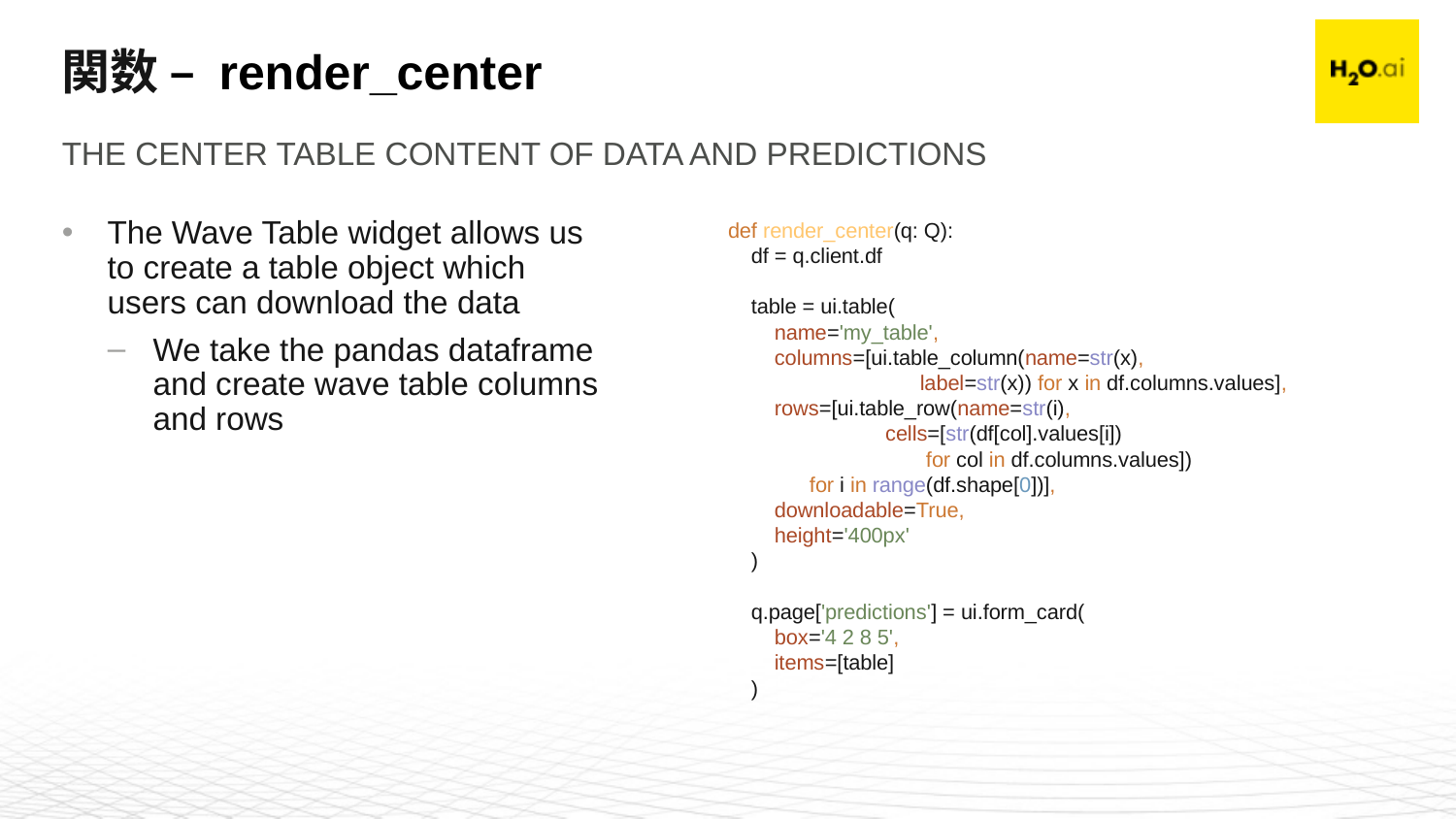

# 関数 – render_center
The Center table content of data and predictions
The Wave Table widget allows us to create a table object which users can download the data
We take the pandas dataframe and create wave table columns and rows

def render_center(q: Q):
    df = q.client.df
    table = ui.table(
        name='my_table',
        columns=[ui.table_column(name=str(x),
                                 label=str(x)) for x in df.columns.values],
        rows=[ui.table_row(name=str(i),
                           cells=[str(df[col].values[i])
                                  for col in df.columns.values])
              for i in range(df.shape[0])],
        downloadable=True,
        height='400px'
    )
    q.page['predictions'] = ui.form_card(
        box='4 2 8 5',
        items=[table]
    )